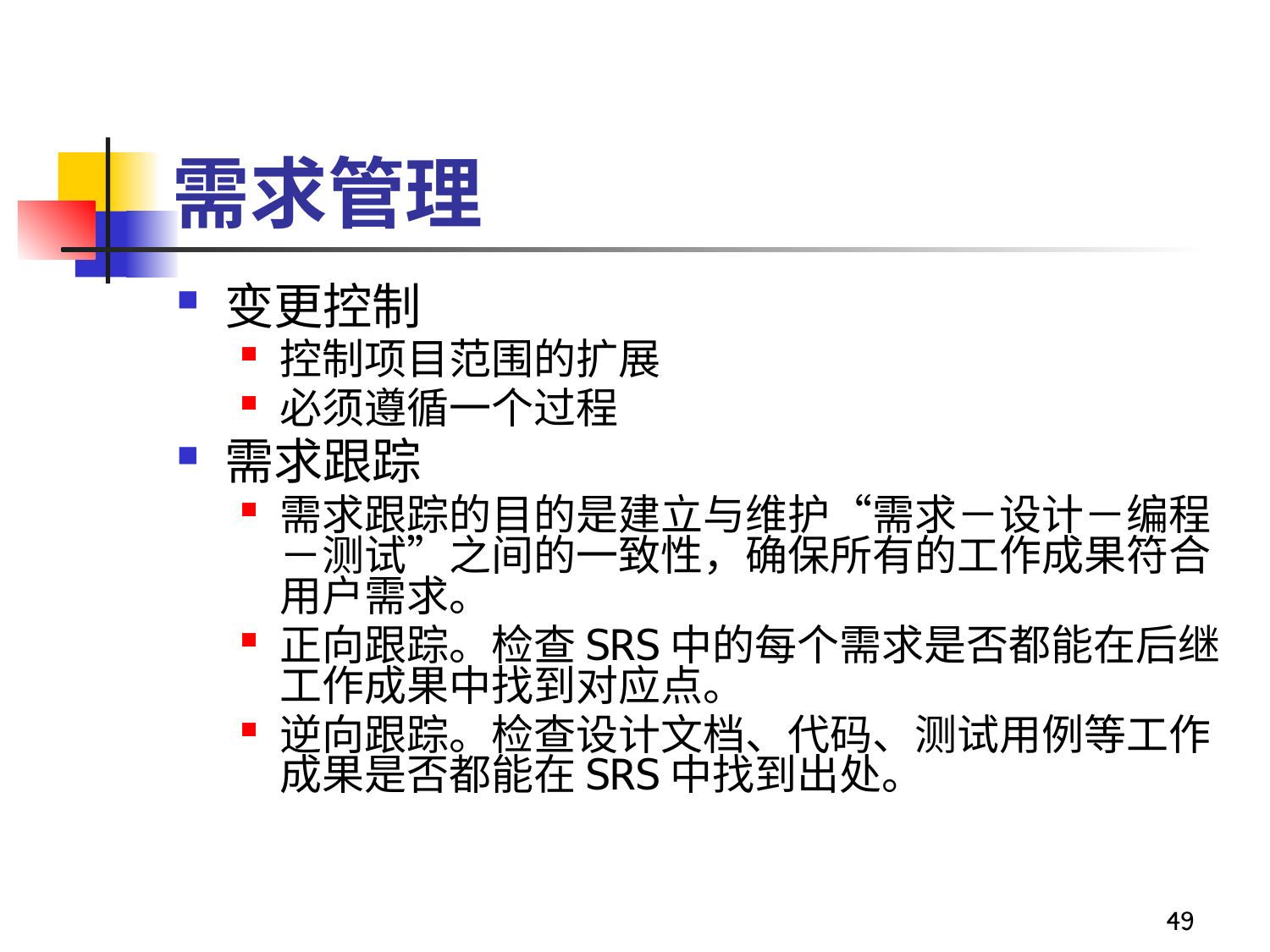

# 需求管理
变更控制
控制项目范围的扩展
必须遵循一个过程
需求跟踪
需求跟踪的目的是建立与维护“需求－设计－编程－测试”之间的一致性，确保所有的工作成果符合用户需求。
正向跟踪。检查SRS中的每个需求是否都能在后继工作成果中找到对应点。
逆向跟踪。检查设计文档、代码、测试用例等工作成果是否都能在SRS中找到出处。
49